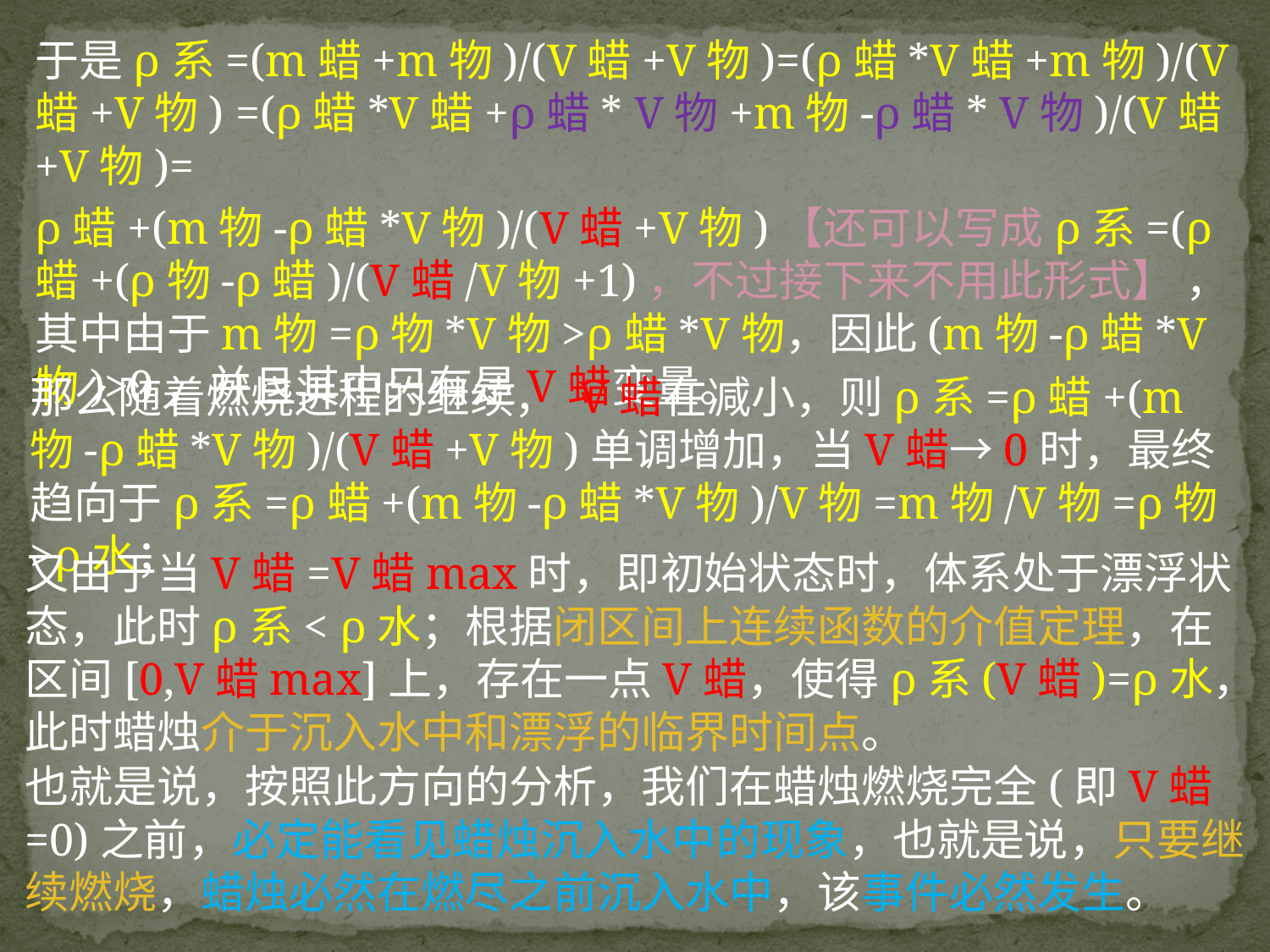

于是ρ系=(m蜡+m物)/(V蜡+V物)=(ρ蜡*V蜡+m物)/(V蜡+V物) =(ρ蜡*V蜡+ρ蜡* V物+m物-ρ蜡* V物)/(V蜡+V物)=
ρ蜡+(m物-ρ蜡*V物)/(V蜡+V物)【还可以写成ρ系=(ρ蜡+(ρ物-ρ蜡)/(V蜡/V物+1)，不过接下来不用此形式】 ，其中由于m物=ρ物*V物>ρ蜡*V物，因此(m物-ρ蜡*V物)>0，并且其中只有是V蜡变量。
那么随着燃烧进程的继续， V蜡在减小，则ρ系=ρ蜡+(m物-ρ蜡*V物)/(V蜡+V物)单调增加，当V蜡→0时，最终趋向于ρ系=ρ蜡+(m物-ρ蜡*V物)/V物=m物/V物=ρ物>ρ水；
又由于当V蜡=V蜡max时，即初始状态时，体系处于漂浮状态，此时ρ系< ρ水；根据闭区间上连续函数的介值定理，在区间[0,V蜡max]上，存在一点V蜡，使得ρ系(V蜡)=ρ水，此时蜡烛介于沉入水中和漂浮的临界时间点。
也就是说，按照此方向的分析，我们在蜡烛燃烧完全(即V蜡=0)之前，必定能看见蜡烛沉入水中的现象，也就是说，只要继续燃烧，蜡烛必然在燃尽之前沉入水中，该事件必然发生。